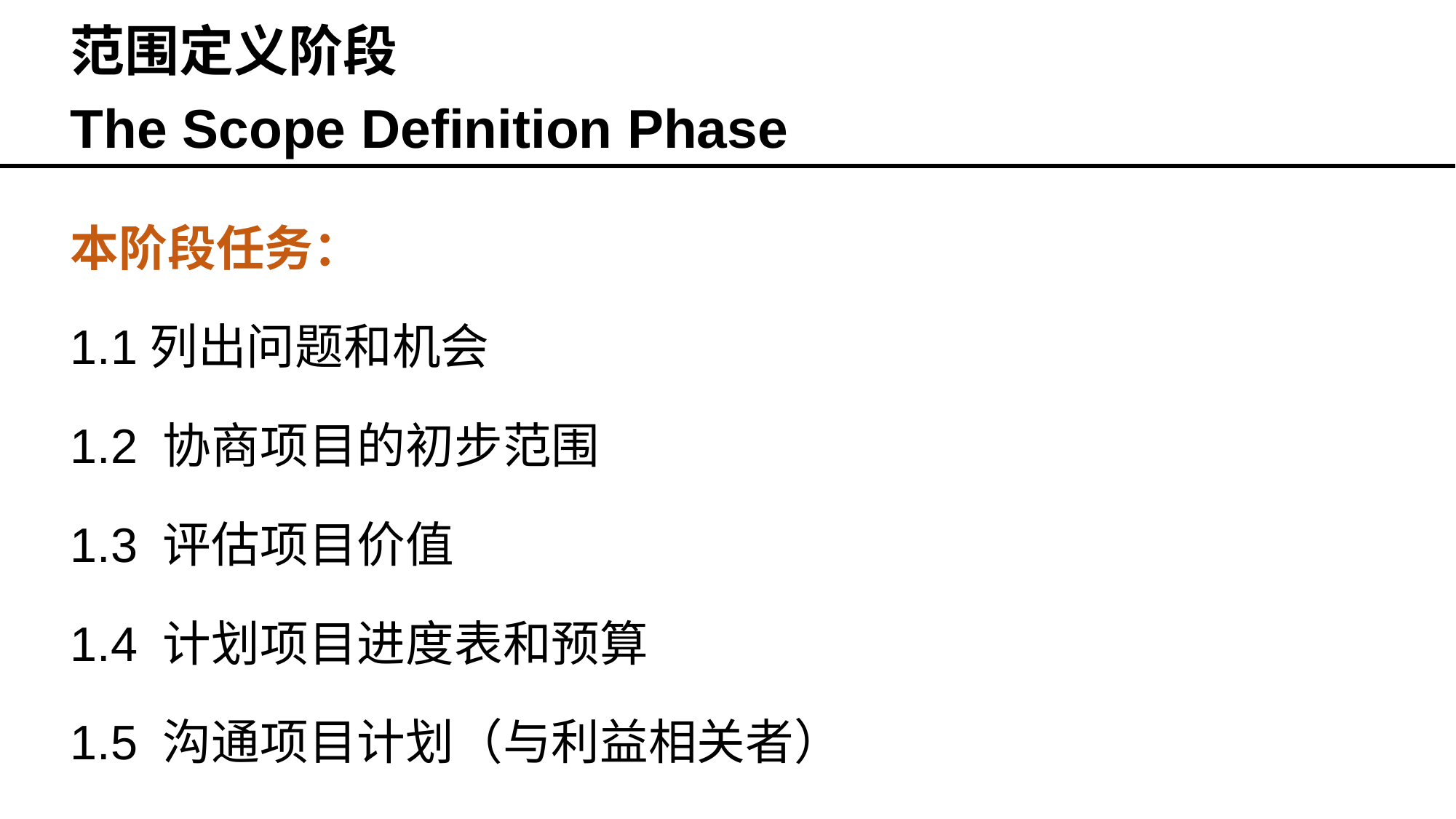

范围定义阶段
The Scope Definition Phase
本阶段任务：
1.1列出问题和机会
1.2 协商项目的初步范围
1.3 评估项目价值
1.4 计划项目进度表和预算
1.5 沟通项目计划（与利益相关者）